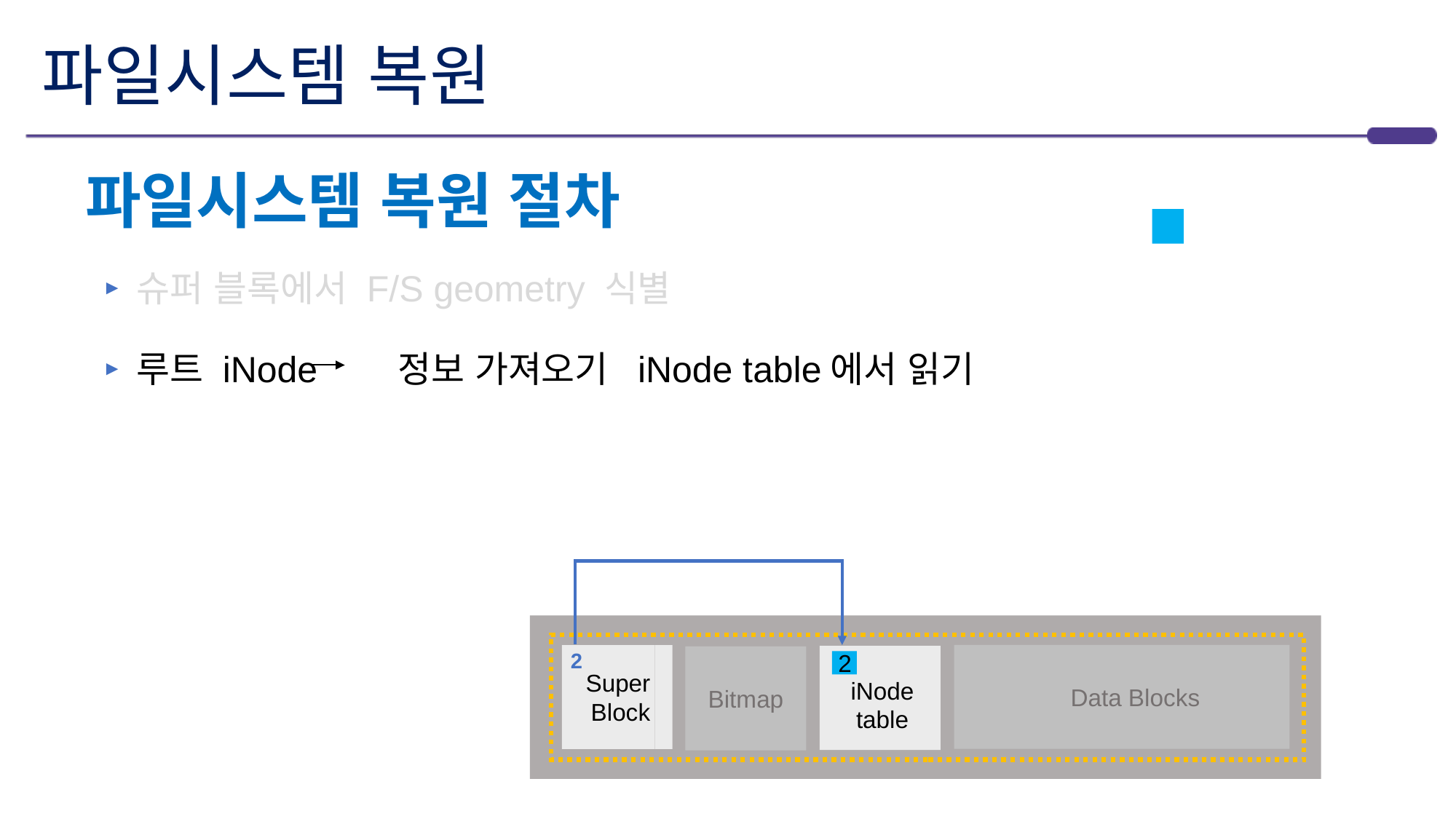

# 파일시스템 복원
파일시스템 복원 절차

슈퍼 블록에서 F/S geometry 식별
루트 iNode       정보 가져오기  iNode table에서 읽기

Super Block

iNode
table
Bitmap
2
    Data Blocks
2